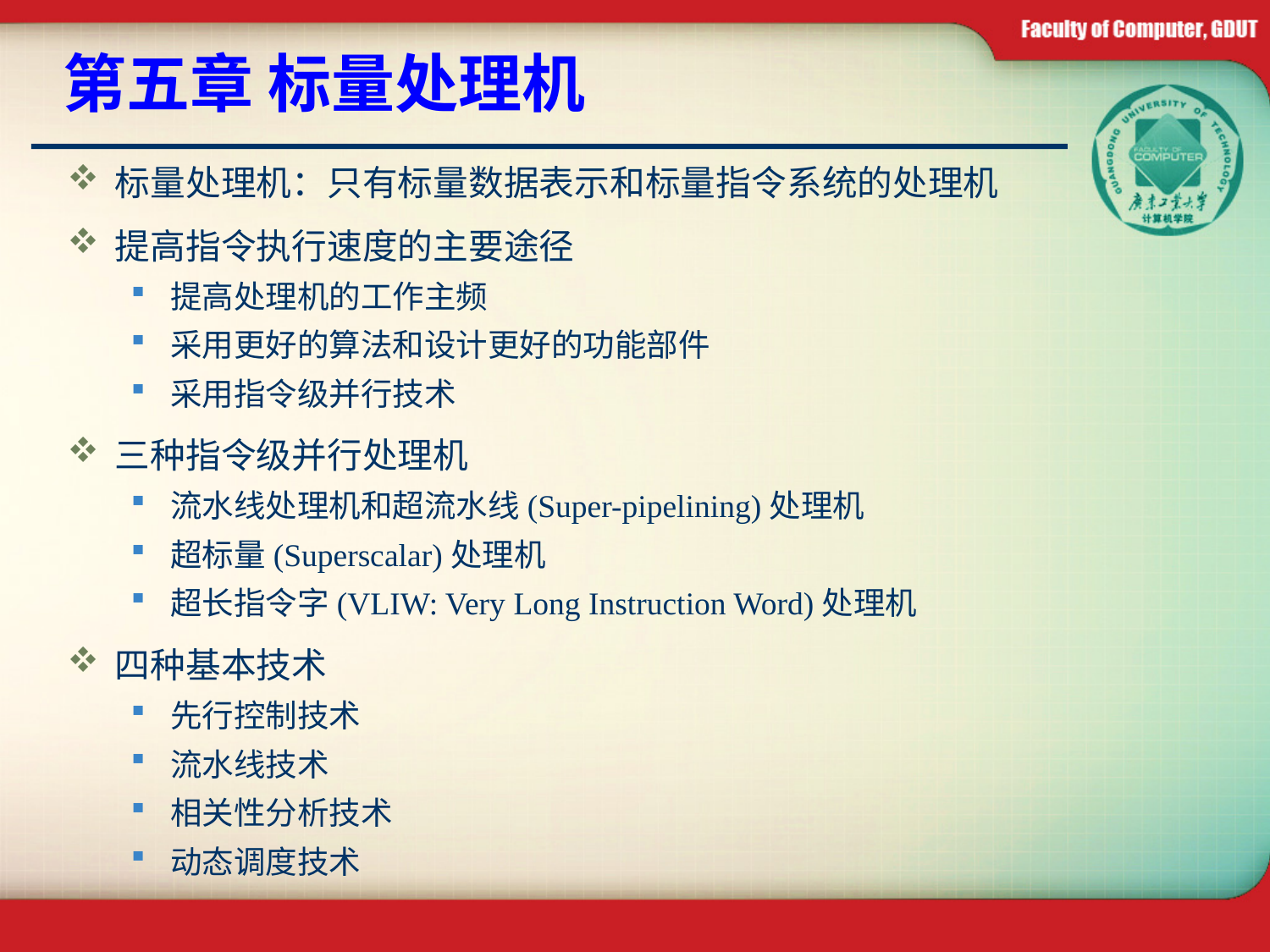

# 第五章 标量处理机
标量处理机：只有标量数据表示和标量指令系统的处理机
提高指令执行速度的主要途径
提高处理机的工作主频
采用更好的算法和设计更好的功能部件
采用指令级并行技术
三种指令级并行处理机
流水线处理机和超流水线(Super-pipelining)处理机
超标量(Superscalar)处理机
超长指令字(VLIW: Very Long Instruction Word)处理机
四种基本技术
先行控制技术
流水线技术
相关性分析技术
动态调度技术